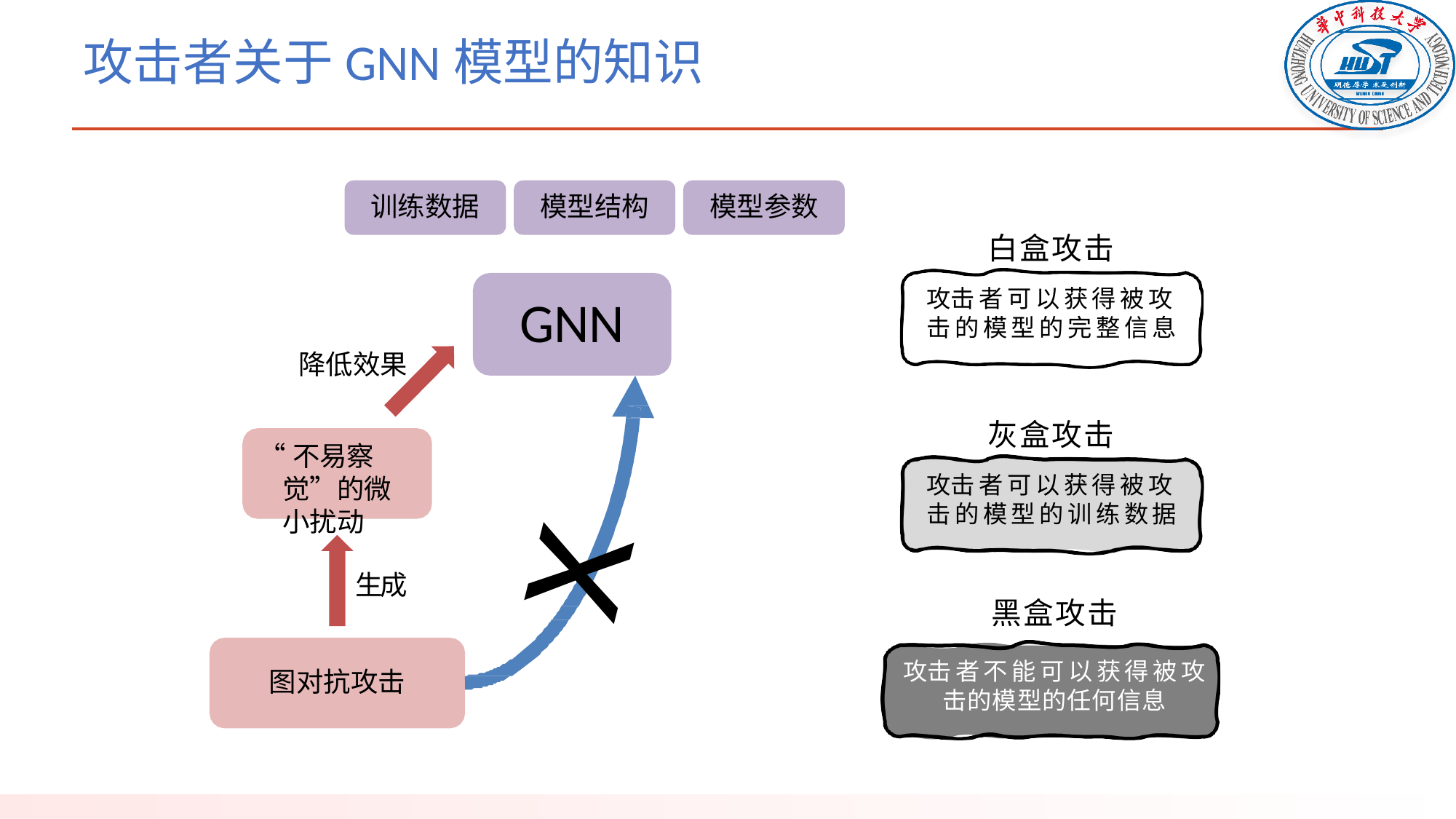

# 攻击者关于GNN模型的知识

训练数据
模型结构
模型参数
白盒攻击
攻击者可以获得被攻击的模型的完整信息

GNN

降低效果

灰盒攻击
攻击者可以获得被攻击的模型的训练数据

x
“不易察觉”的微小扰动

生成
黑盒攻击
攻击者不能可以获得被攻
击的模型的任何信息

图对抗攻击